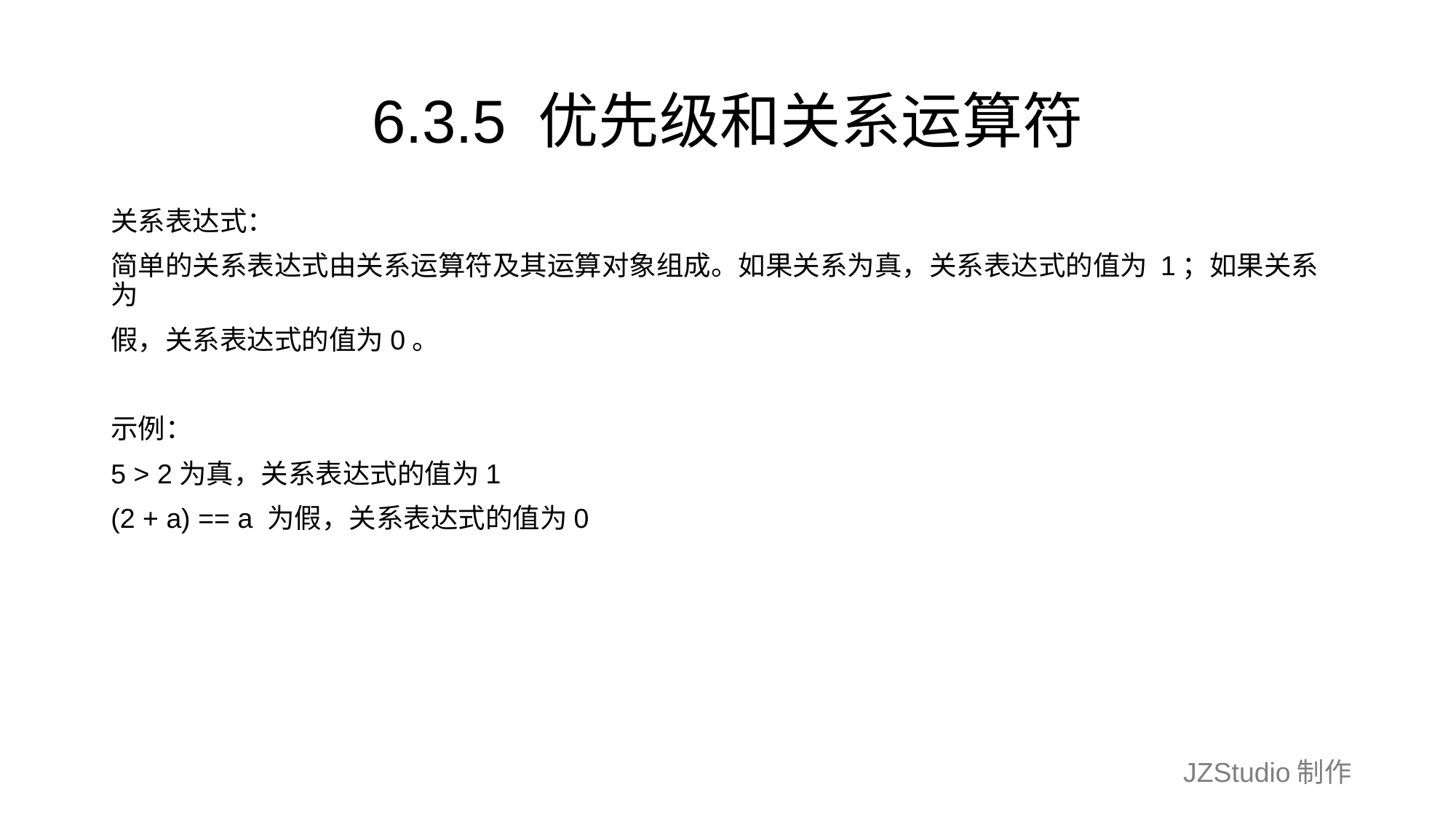

# 6.3.5 优先级和关系运算符
关系表达式：
简单的关系表达式由关系运算符及其运算对象组成。如果关系为真，关系表达式的值为 1；如果关系为
假，关系表达式的值为0。

示例：
5 > 2为真，关系表达式的值为1
(2 + a) == a 为假，关系表达式的值为0